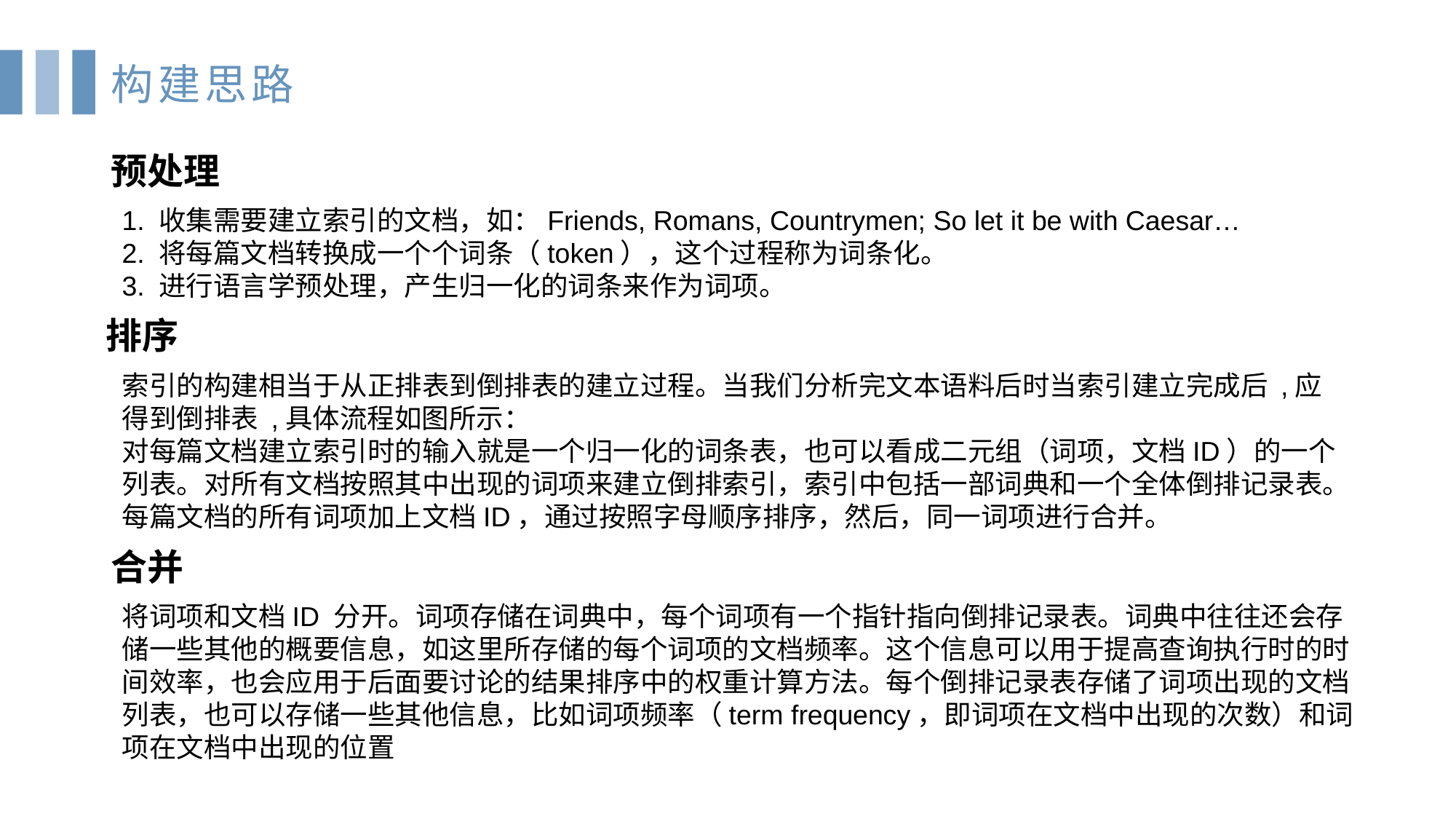

构建思路
预处理
1. 收集需要建立索引的文档，如：Friends, Romans, Countrymen; So let it be with Caesar…
2. 将每篇文档转换成一个个词条（token），这个过程称为词条化。
3. 进行语言学预处理，产生归一化的词条来作为词项。
排序
索引的构建相当于从正排表到倒排表的建立过程。当我们分析完文本语料后时当索引建立完成后 ,应得到倒排表 ,具体流程如图所示：
对每篇文档建立索引时的输入就是一个归一化的词条表，也可以看成二元组（词项，文档ID）的一个列表。对所有文档按照其中出现的词项来建立倒排索引，索引中包括一部词典和一个全体倒排记录表。每篇文档的所有词项加上文档ID，通过按照字母顺序排序，然后，同一词项进行合并。
合并
将词项和文档ID 分开。词项存储在词典中，每个词项有一个指针指向倒排记录表。词典中往往还会存储一些其他的概要信息，如这里所存储的每个词项的文档频率。这个信息可以用于提高查询执行时的时间效率，也会应用于后面要讨论的结果排序中的权重计算方法。每个倒排记录表存储了词项出现的文档列表，也可以存储一些其他信息，比如词项频率（term frequency，即词项在文档中出现的次数）和词项在文档中出现的位置